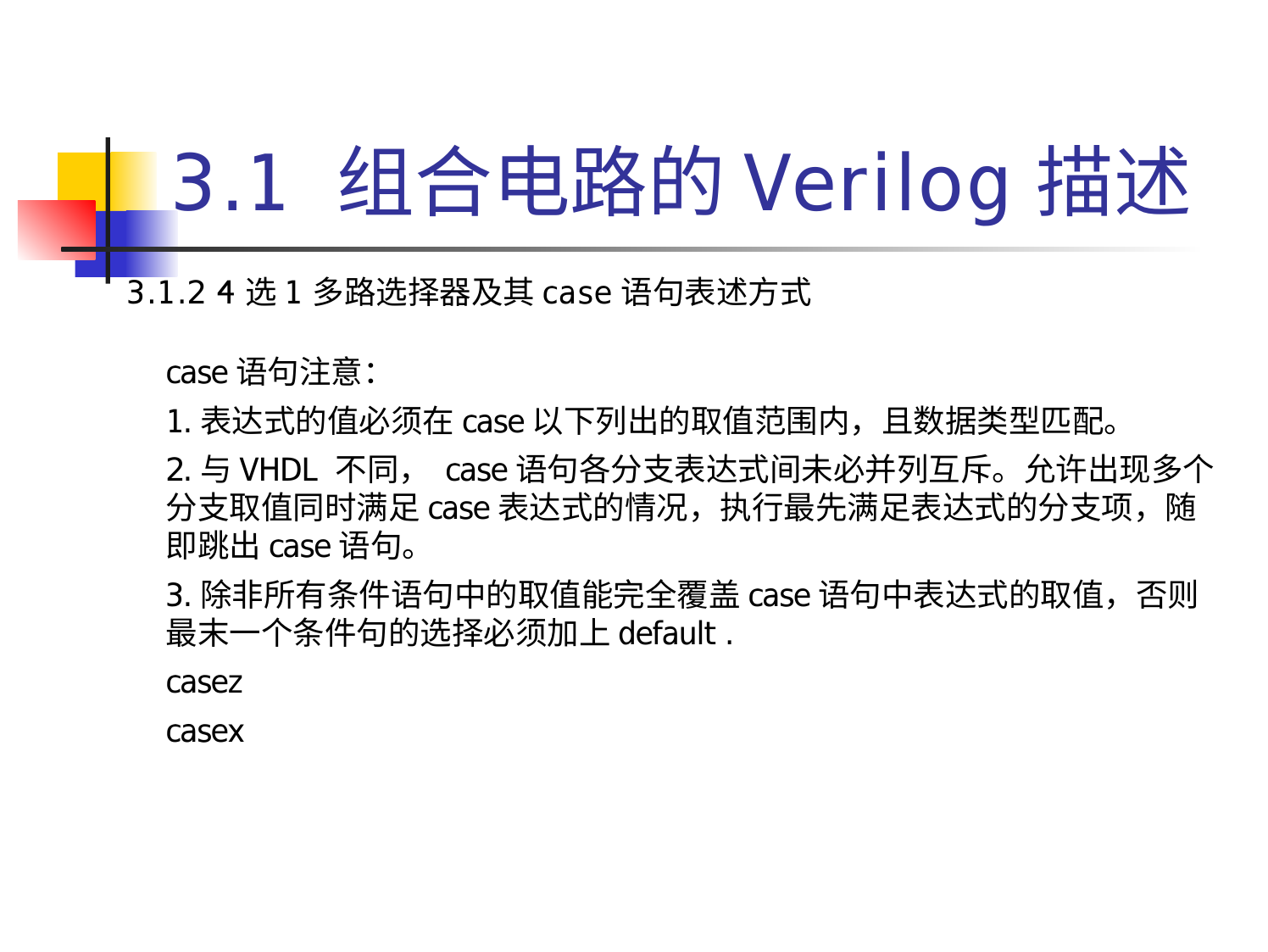

# 3.1 组合电路的Verilog描述
3.1.2 4选1多路选择器及其case语句表述方式
case语句注意：
1.表达式的值必须在case以下列出的取值范围内，且数据类型匹配。
2.与VHDL 不同， case语句各分支表达式间未必并列互斥。允许出现多个分支取值同时满足case表达式的情况，执行最先满足表达式的分支项，随即跳出case语句。
3.除非所有条件语句中的取值能完全覆盖case语句中表达式的取值，否则最末一个条件句的选择必须加上default .
casez
casex